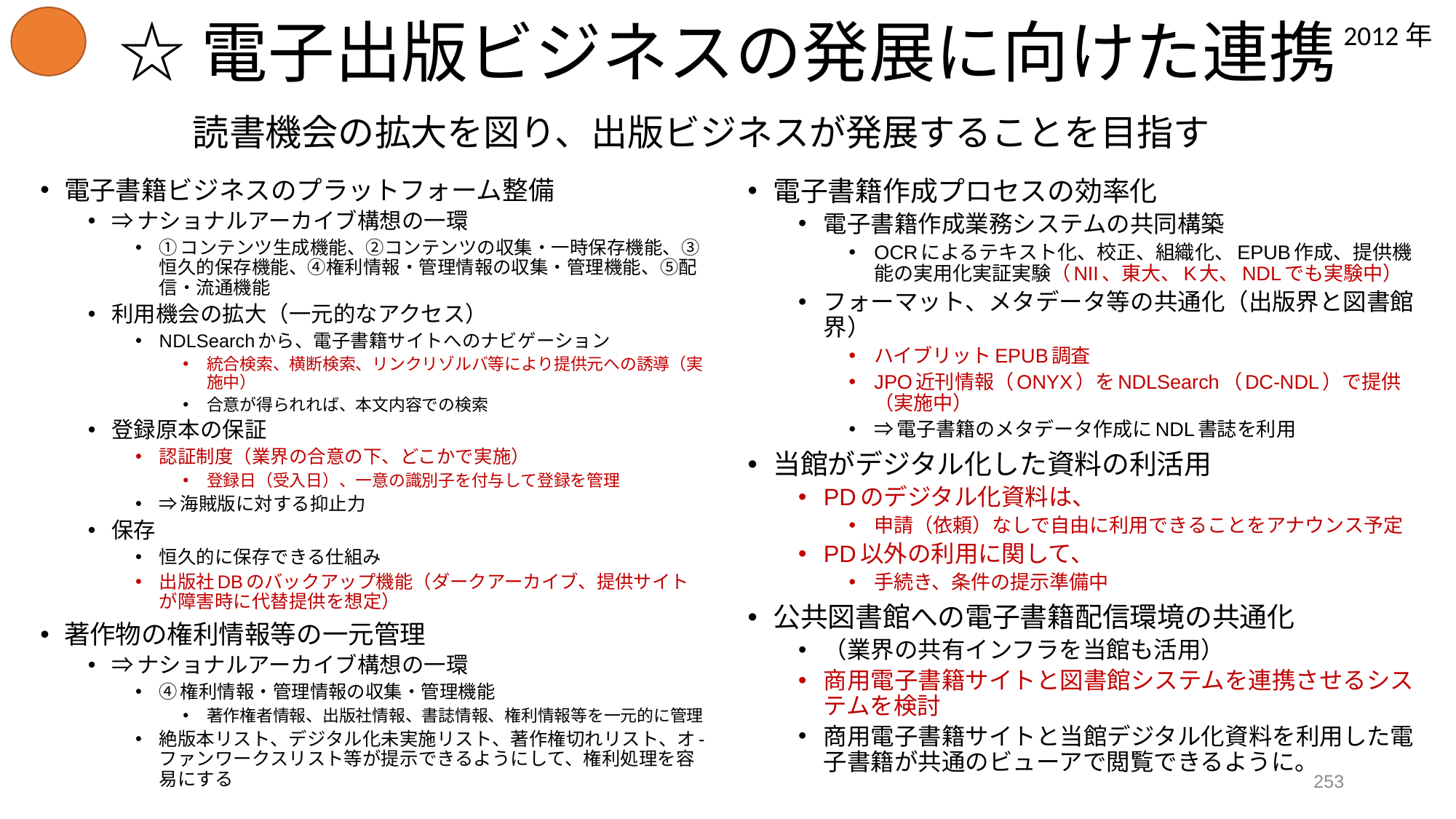

# ☆電子出版ビジネスの発展に向けた連携

2012年
読書機会の拡大を図り、出版ビジネスが発展することを目指す
電子書籍ビジネスのプラットフォーム整備
⇒ナショナルアーカイブ構想の一環
①コンテンツ生成機能、②コンテンツの収集・一時保存機能、③恒久的保存機能、④権利情報・管理情報の収集・管理機能、⑤配信・流通機能
利用機会の拡大（一元的なアクセス）
NDLSearchから、電子書籍サイトへのナビゲーション
統合検索、横断検索、リンクリゾルバ等により提供元への誘導（実施中）
合意が得られれば、本文内容での検索
登録原本の保証
認証制度（業界の合意の下、どこかで実施）
登録日（受入日）、一意の識別子を付与して登録を管理
⇒海賊版に対する抑止力
保存
恒久的に保存できる仕組み
出版社DBのバックアップ機能（ダークアーカイブ、提供サイトが障害時に代替提供を想定）
著作物の権利情報等の一元管理
⇒ナショナルアーカイブ構想の一環
④権利情報・管理情報の収集・管理機能
著作権者情報、出版社情報、書誌情報、権利情報等を一元的に管理
絶版本リスト、デジタル化未実施リスト、著作権切れリスト、オ-ファンワークスリスト等が提示できるようにして、権利処理を容易にする
電子書籍作成プロセスの効率化
電子書籍作成業務システムの共同構築
OCRによるテキスト化、校正、組織化、EPUB作成、提供機能の実用化実証実験（NII、東大、K大、NDLでも実験中）
フォーマット、メタデータ等の共通化（出版界と図書館界）
ハイブリットEPUB調査
JPO近刊情報（ONYX）をNDLSearch（DC-NDL）で提供（実施中）
⇒電子書籍のメタデータ作成にNDL書誌を利用
当館がデジタル化した資料の利活用
PDのデジタル化資料は、
申請（依頼）なしで自由に利用できることをアナウンス予定
PD以外の利用に関して、
手続き、条件の提示準備中
公共図書館への電子書籍配信環境の共通化
（業界の共有インフラを当館も活用）
商用電子書籍サイトと図書館システムを連携させるシステムを検討
商用電子書籍サイトと当館デジタル化資料を利用した電子書籍が共通のビューアで閲覧できるように。

253